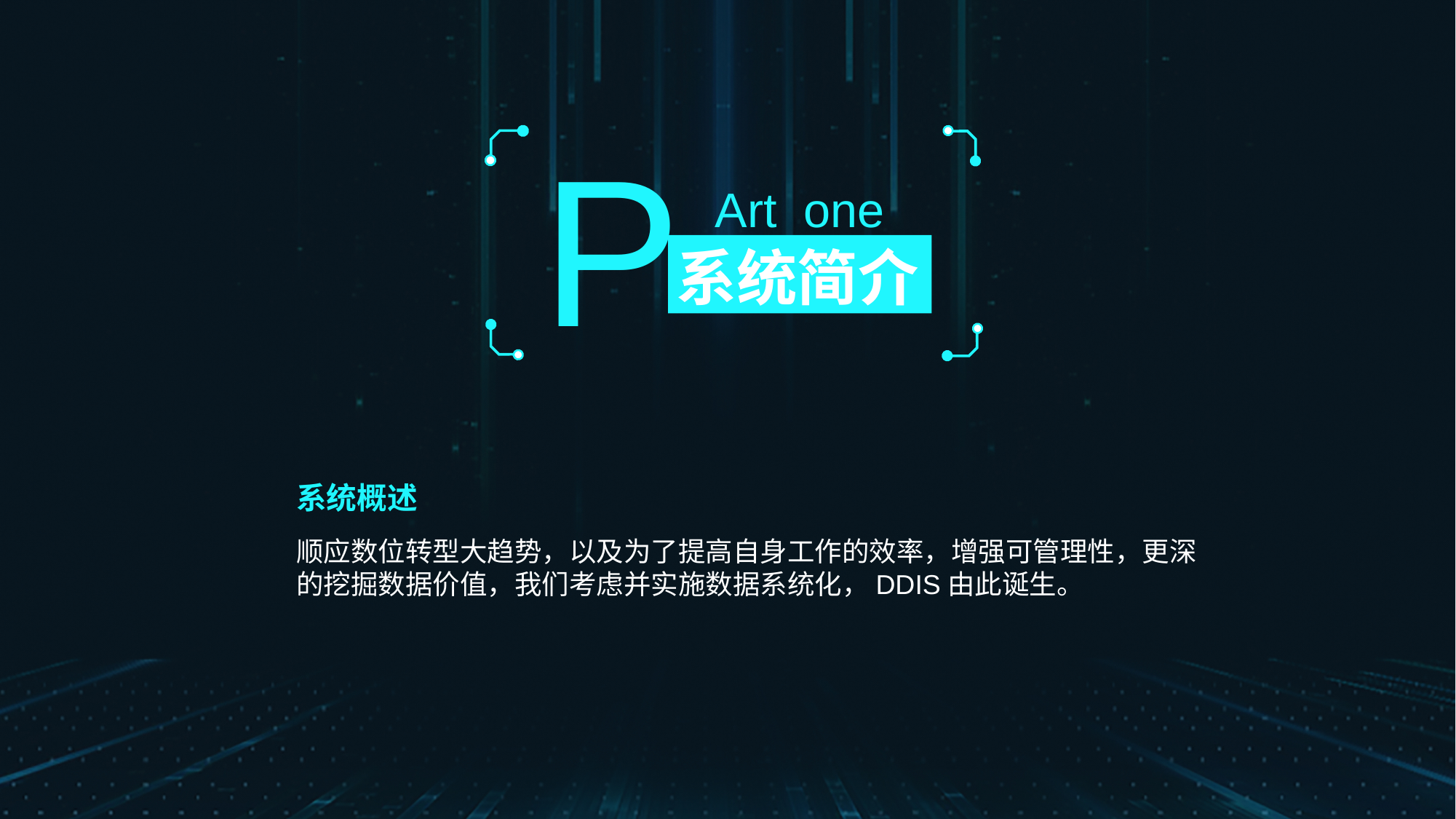

P

Art  one
系统简介

系统概述
顺应数位转型大趋势，以及为了提高自身工作的效率，增强可管理性，更深的挖掘数据价值，我们考虑并实施数据系统化，DDIS由此诞生。